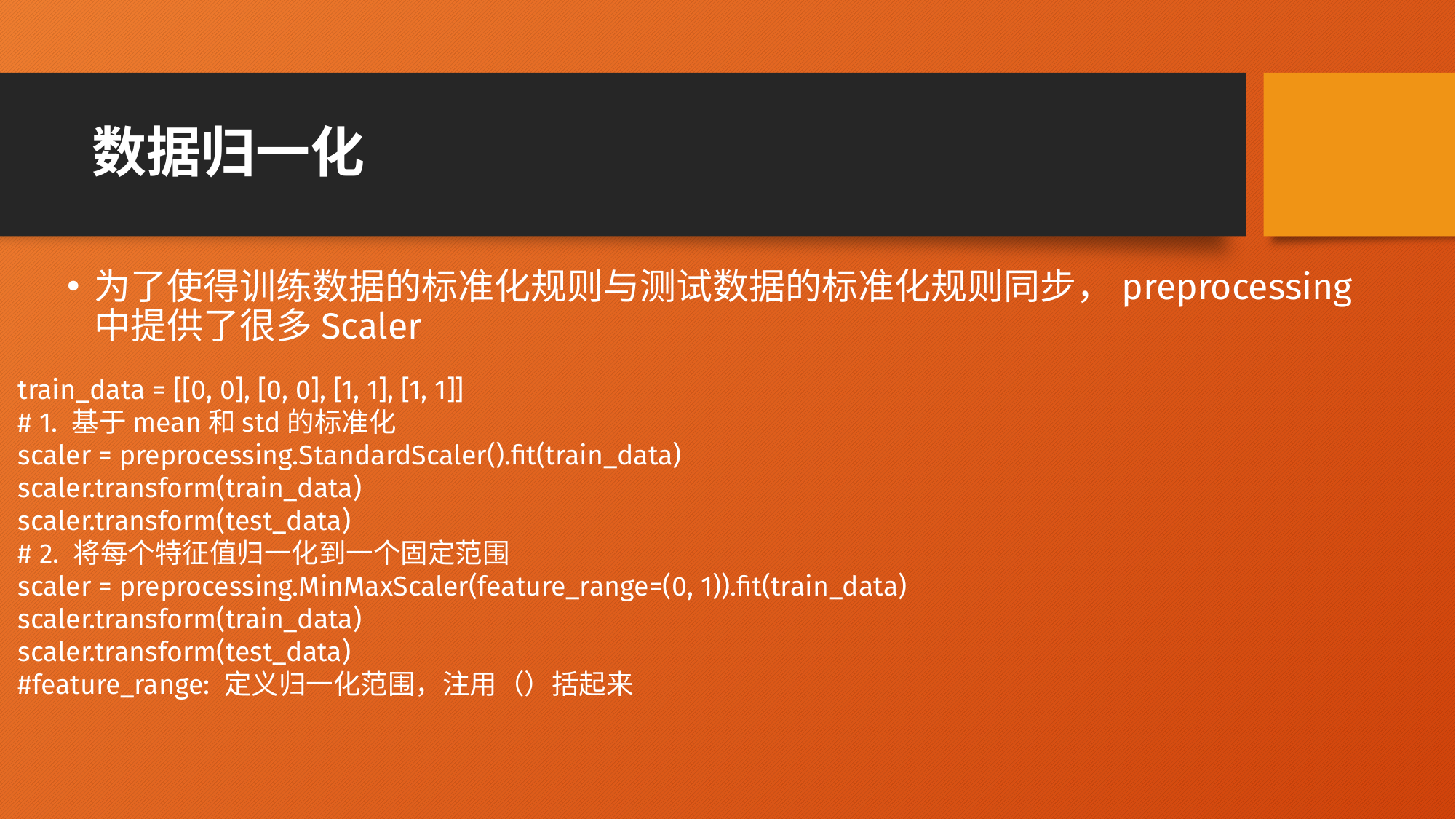

# 数据归一化
为了使得训练数据的标准化规则与测试数据的标准化规则同步，preprocessing中提供了很多Scaler
train_data = [[0, 0], [0, 0], [1, 1], [1, 1]]
# 1. 基于mean和std的标准化
scaler = preprocessing.StandardScaler().fit(train_data) scaler.transform(train_data)
scaler.transform(test_data)
# 2. 将每个特征值归一化到一个固定范围
scaler = preprocessing.MinMaxScaler(feature_range=(0, 1)).fit(train_data) scaler.transform(train_data)
scaler.transform(test_data)
#feature_range: 定义归一化范围，注用（）括起来